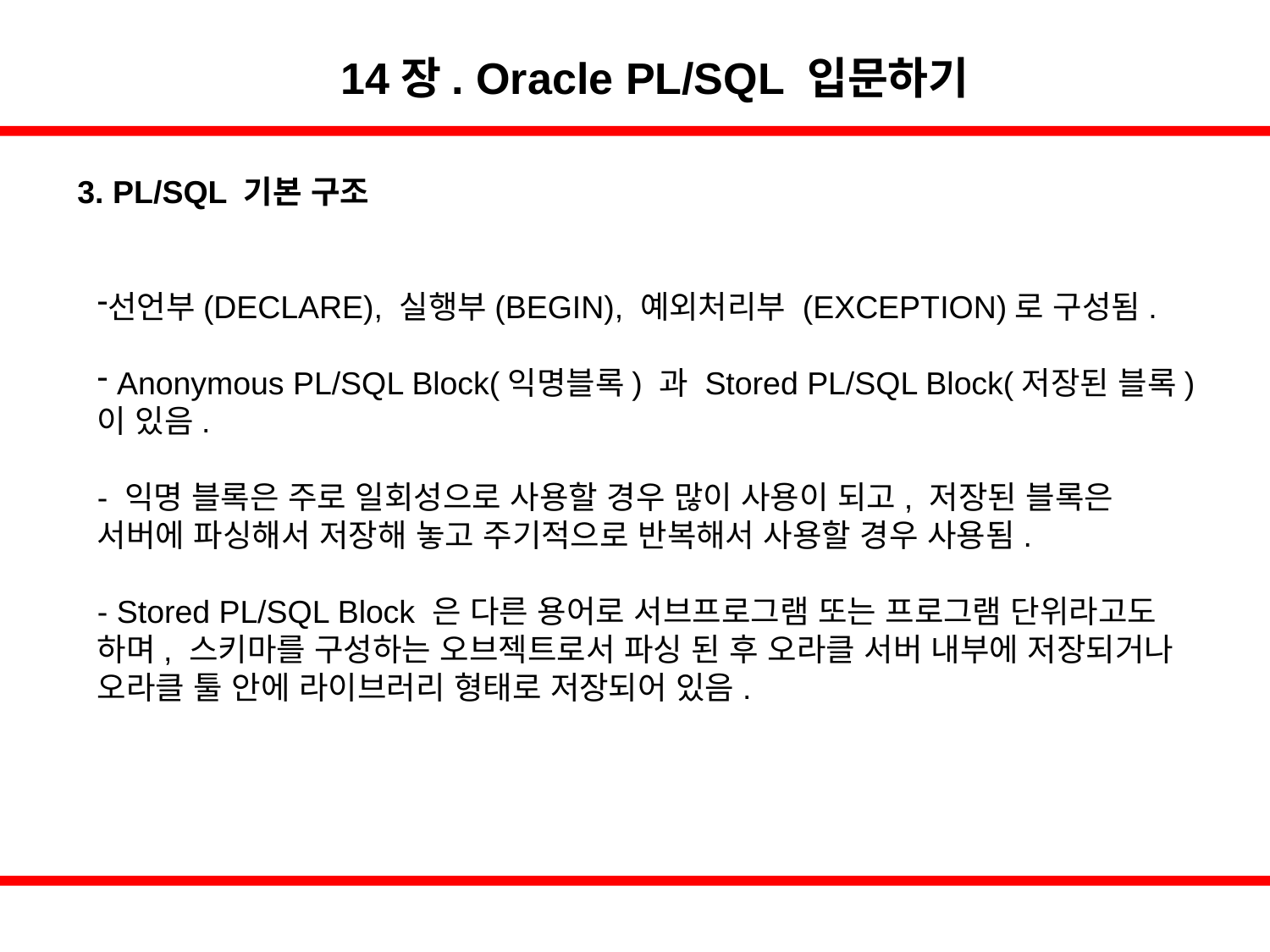

14장. Oracle PL/SQL 입문하기

3. PL/SQL 기본 구조
선언부(DECLARE), 실행부(BEGIN), 예외처리부 (EXCEPTION)로 구성됨.

 Anonymous PL/SQL Block(익명블록) 과 Stored PL/SQL Block(저장된 블록) 이 있음.

- 익명 블록은 주로 일회성으로 사용할 경우 많이 사용이 되고, 저장된 블록은 서버에 파싱해서 저장해 놓고 주기적으로 반복해서 사용할 경우 사용됨.

- Stored PL/SQL Block 은 다른 용어로 서브프로그램 또는 프로그램 단위라고도 하며, 스키마를 구성하는 오브젝트로서 파싱 된 후 오라클 서버 내부에 저장되거나 오라클 툴 안에 라이브러리 형태로 저장되어 있음.